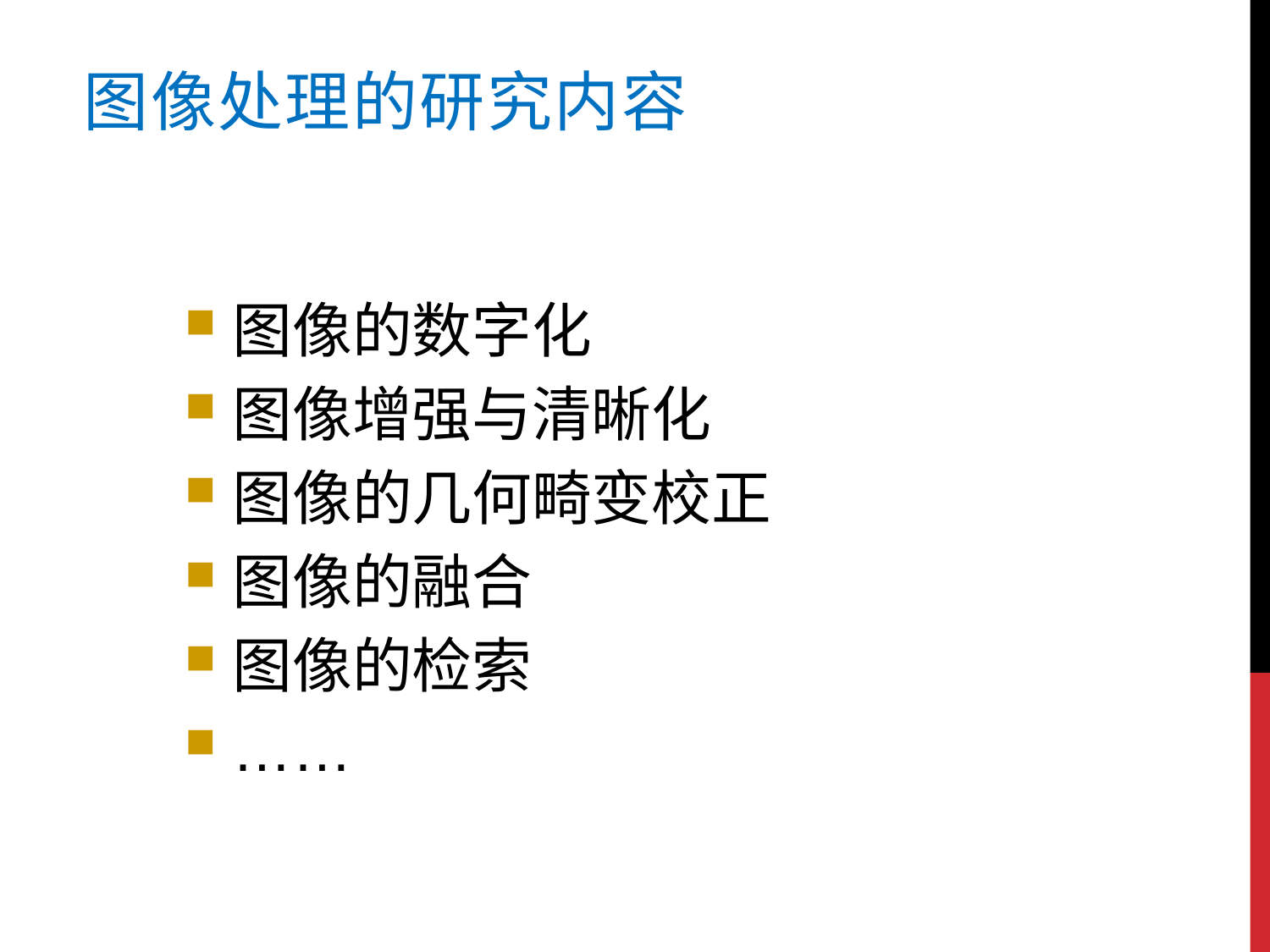

图像处理的研究内容

图像的数字化
图像增强与清晰化
图像的几何畸变校正
图像的融合
图像的检索
……